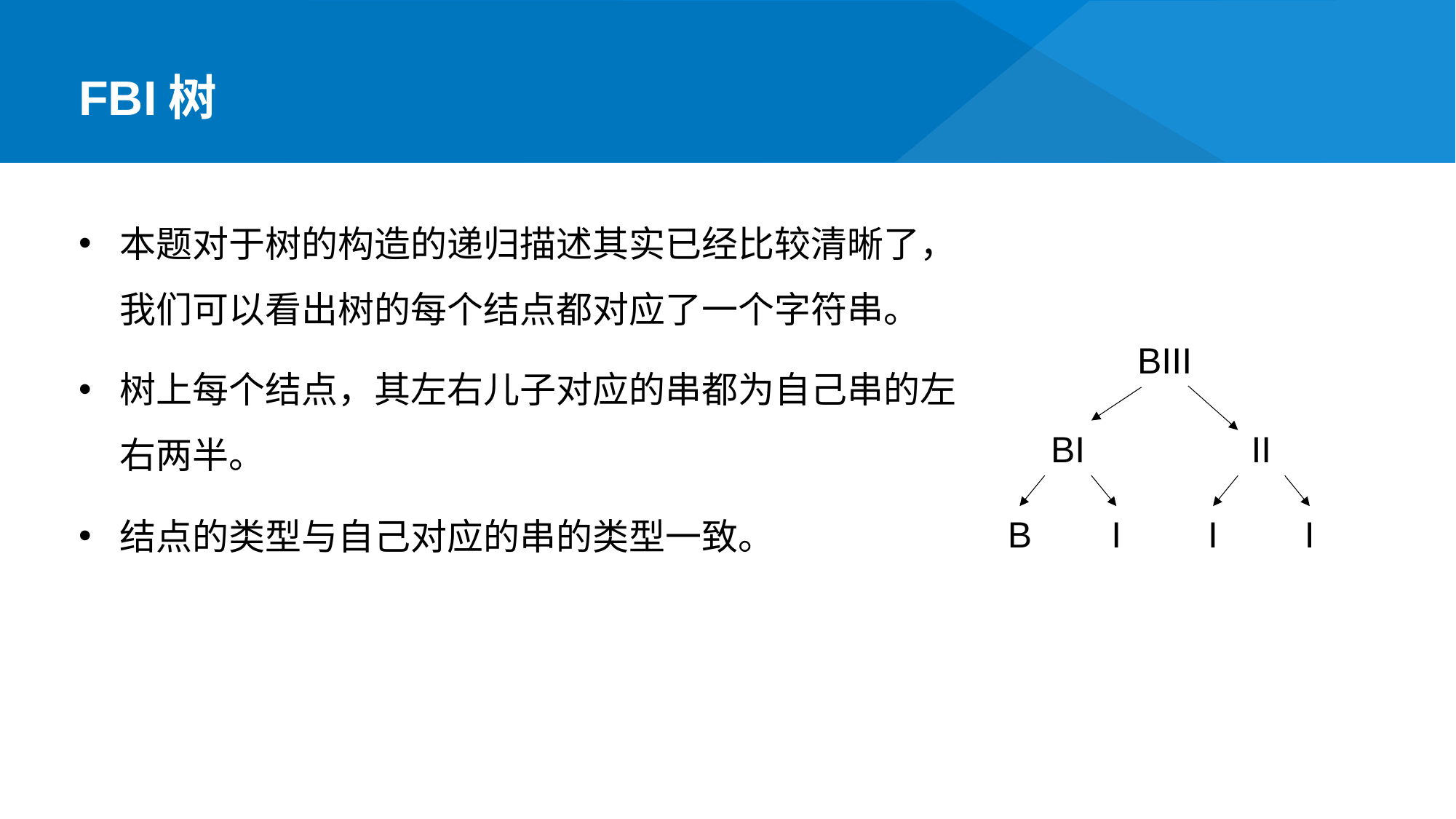

FBI树
本题对于树的构造的递归描述其实已经比较清晰了，我们可以看出树的每个结点都对应了一个字符串。
树上每个结点，其左右儿子对应的串都为自己串的左右两半。
结点的类型与自己对应的串的类型一致。
BIII
BI
II
I
I
I
B